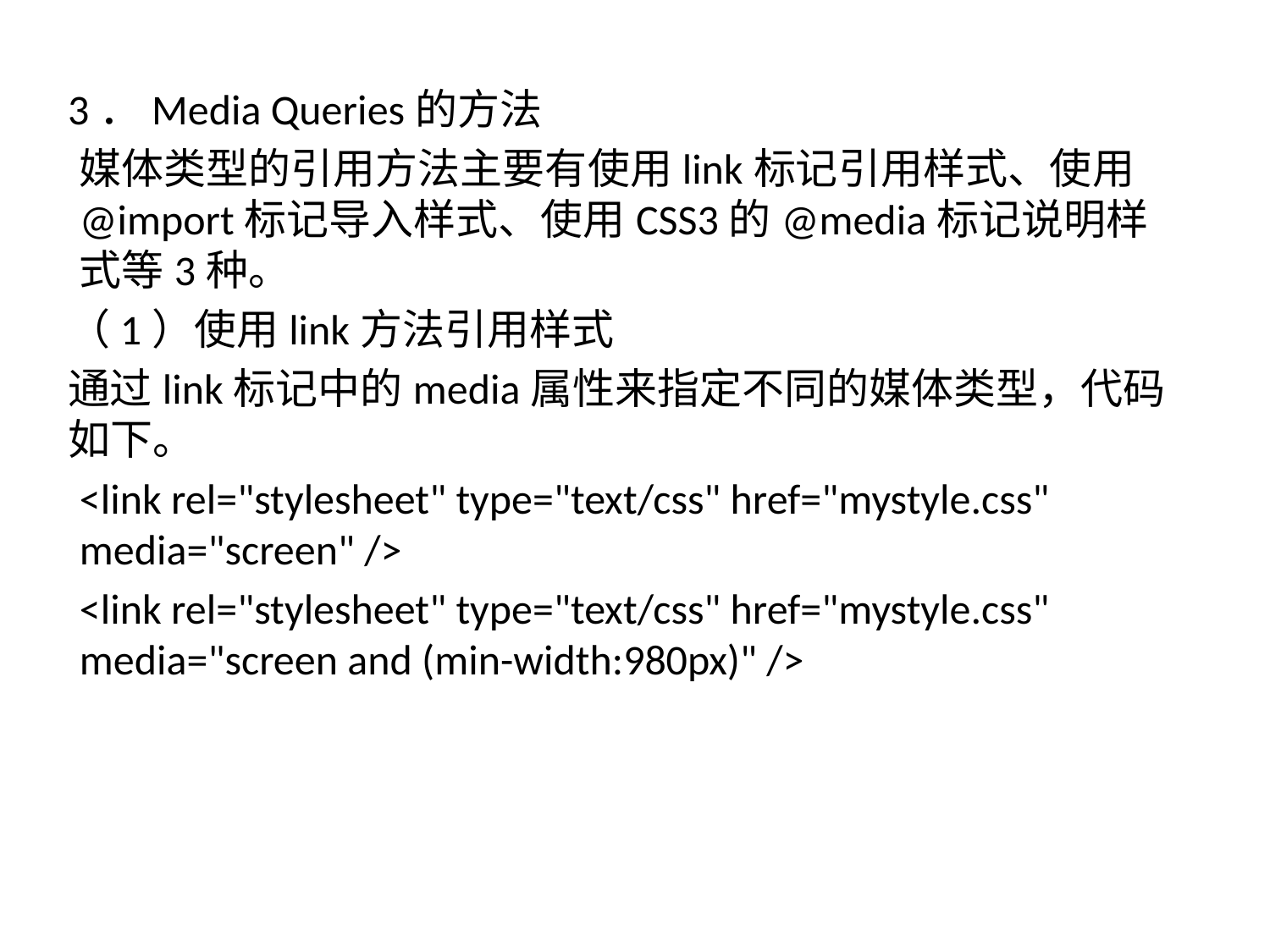

3．Media Queries的方法
媒体类型的引用方法主要有使用link标记引用样式、使用@import标记导入样式、使用CSS3的@media标记说明样式等3种。
（1）使用link方法引用样式
通过link标记中的media属性来指定不同的媒体类型，代码如下。
<link rel="stylesheet" type="text/css" href="mystyle.css" media="screen" />
<link rel="stylesheet" type="text/css" href="mystyle.css" media="screen and (min-width:980px)" />